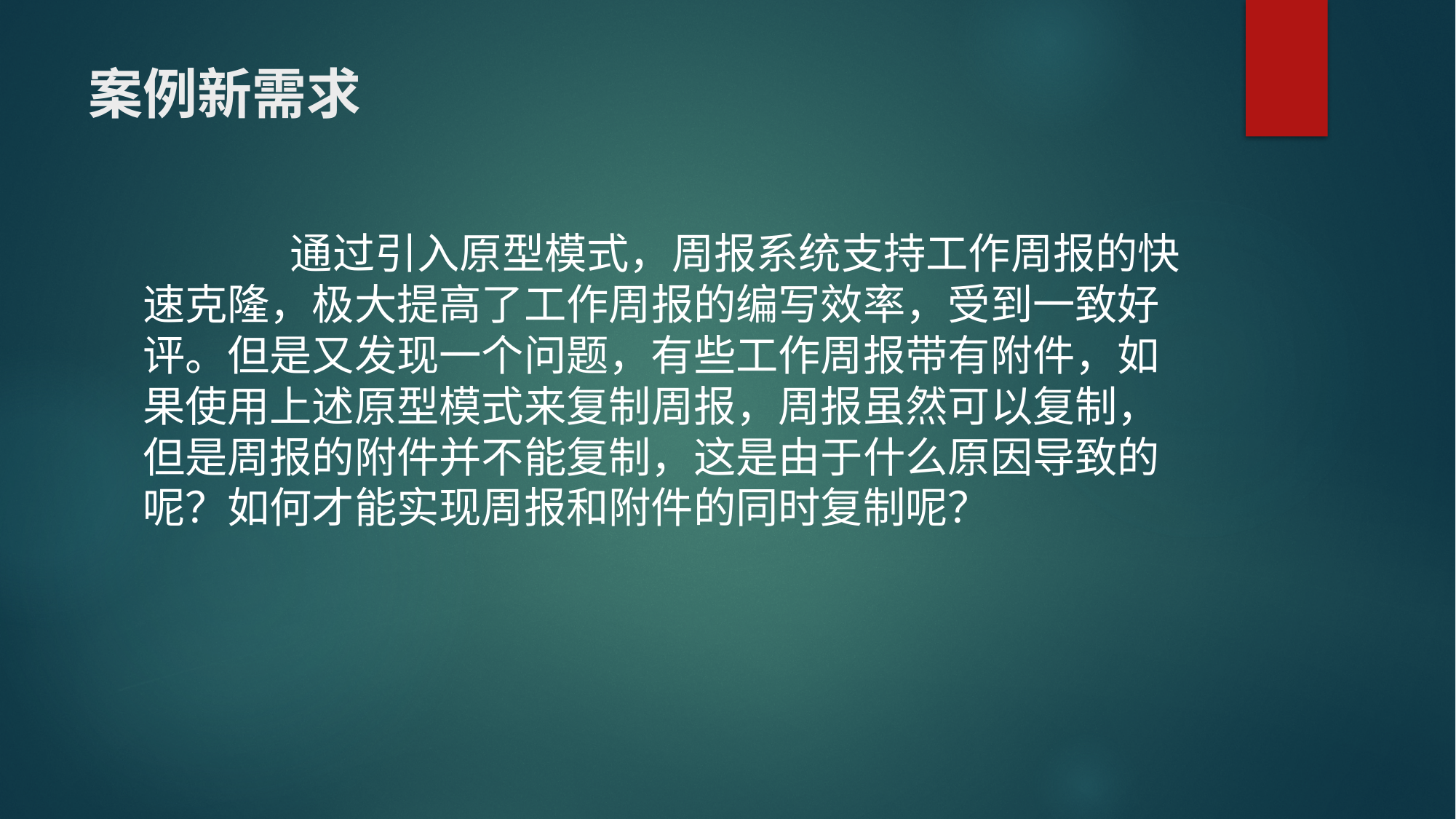

# 案例新需求
	   通过引入原型模式，周报系统支持工作周报的快速克隆，极大提高了工作周报的编写效率，受到一致好评。但是又发现一个问题，有些工作周报带有附件，如果使用上述原型模式来复制周报，周报虽然可以复制，但是周报的附件并不能复制，这是由于什么原因导致的呢？如何才能实现周报和附件的同时复制呢？